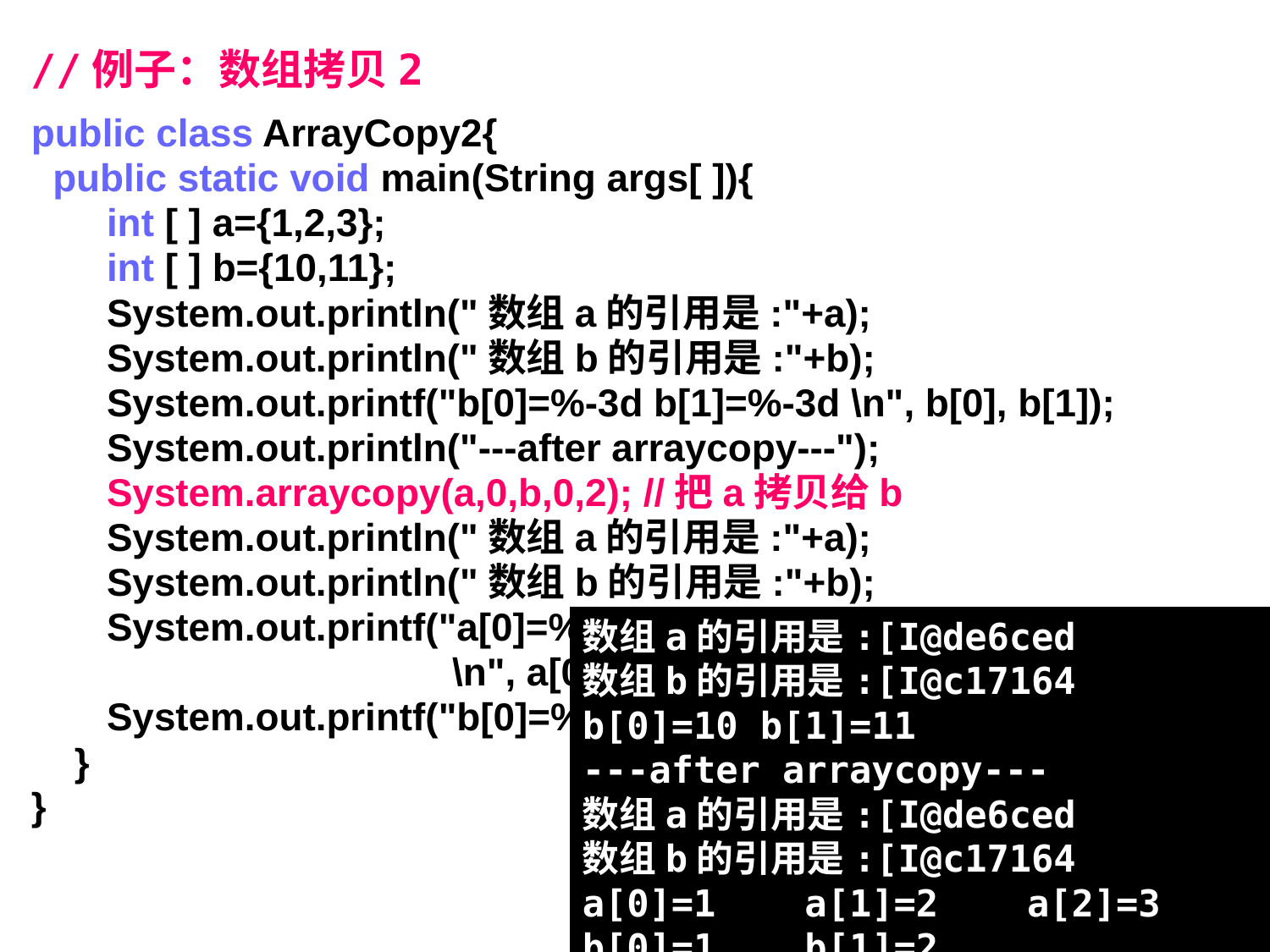

//例子：数组拷贝2

public class ArrayCopy2{
  public static void main(String args[ ]){
       int [ ] a={1,2,3};
       int [ ] b={10,11};
       System.out.println("数组a的引用是:"+a);
       System.out.println("数组b的引用是:"+b);
       System.out.printf("b[0]=%-3d b[1]=%-3d \n", b[0], b[1]);
       System.out.println("---after arraycopy---");
       System.arraycopy(a,0,b,0,2); //把a拷贝给b
       System.out.println("数组a的引用是:"+a);
       System.out.println("数组b的引用是:"+b);
       System.out.printf("a[0]=%-5d a[1]=%-5d a[2]=%-5d
                                       \n", a[0], a[1], a[2]);
       System.out.printf("b[0]=%-5d b[1]=%-5d \n", b[0], b[1]);
    }
}
数组a的引用是:[I@de6ced
数组b的引用是:[I@c17164
b[0]=10 b[1]=11
---after arraycopy---
数组a的引用是:[I@de6ced
数组b的引用是:[I@c17164
a[0]=1    a[1]=2    a[2]=3
b[0]=1    b[1]=2.